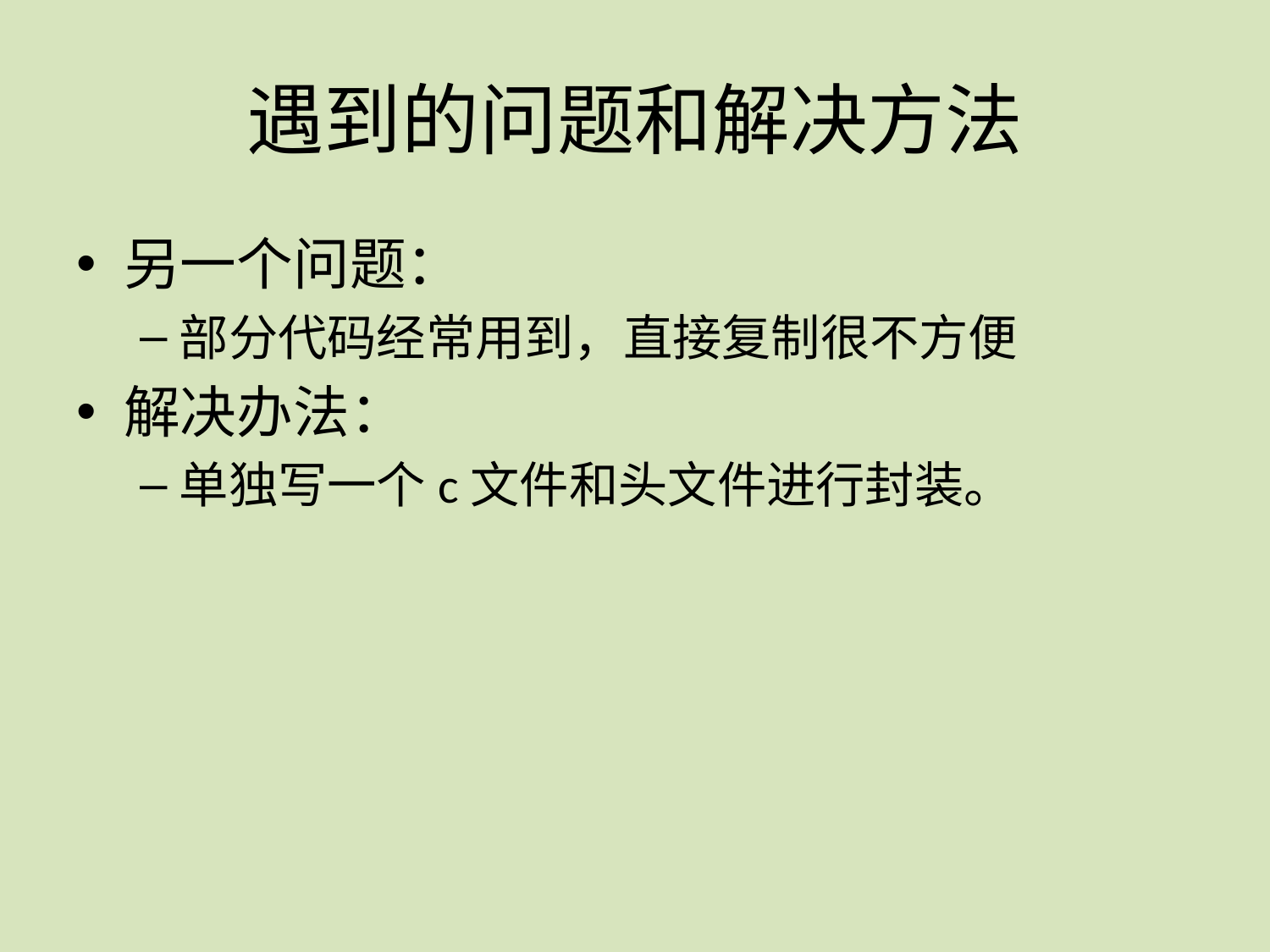

# 遇到的问题和解决方法
另一个问题：
部分代码经常用到，直接复制很不方便
解决办法：
单独写一个c文件和头文件进行封装。